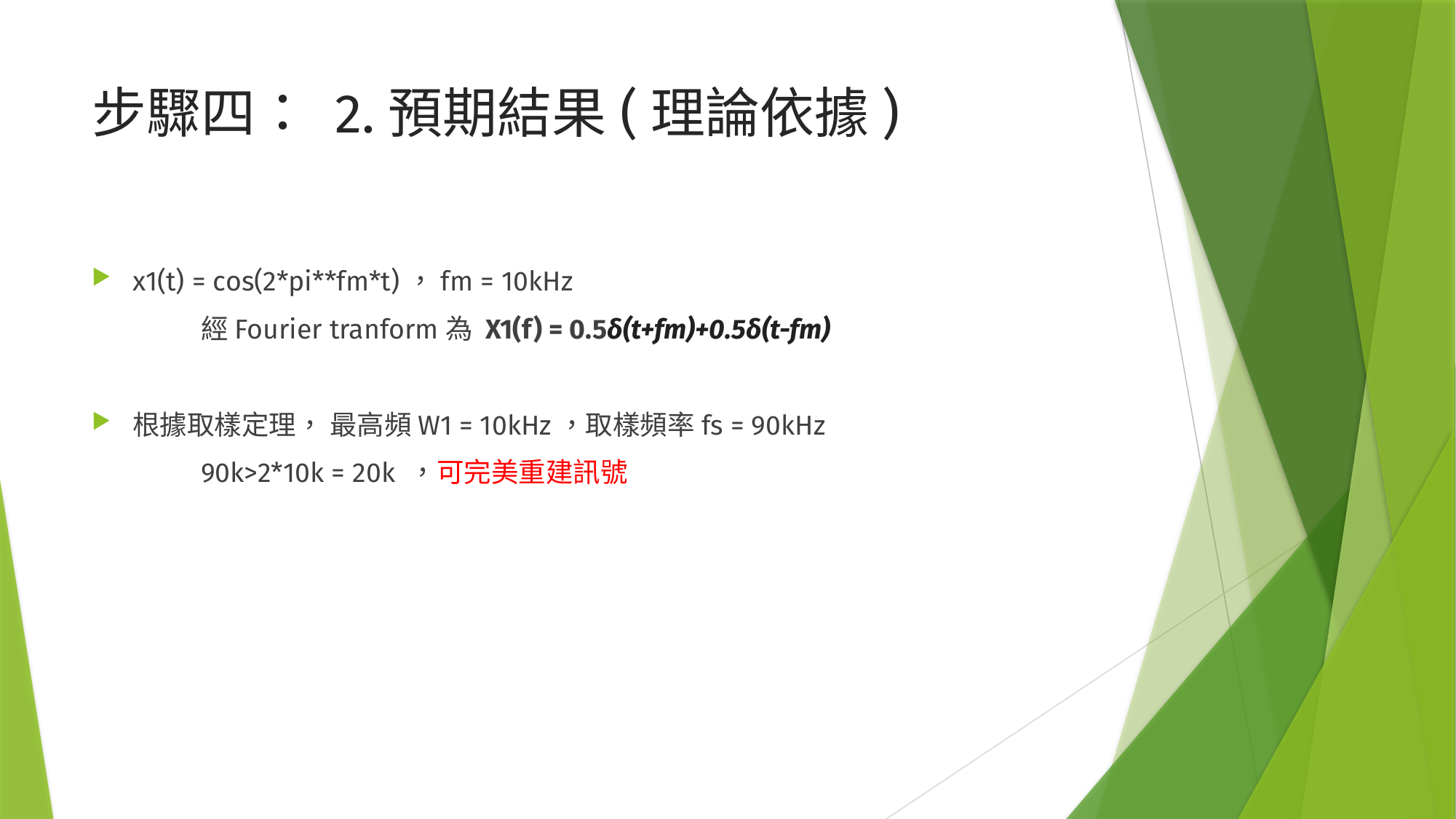

# 步驟四： 2.預期結果(理論依據)
x1(t) = cos(2*pi**fm*t)，fm = 10kHz
	經Fourier tranform為 X1(f) = 0.5δ(t+fm)+0.5δ(t-fm)

根據取樣定理， 最高頻W1 = 10kHz，取樣頻率fs = 90kHz
	90k>2*10k = 20k ，可完美重建訊號